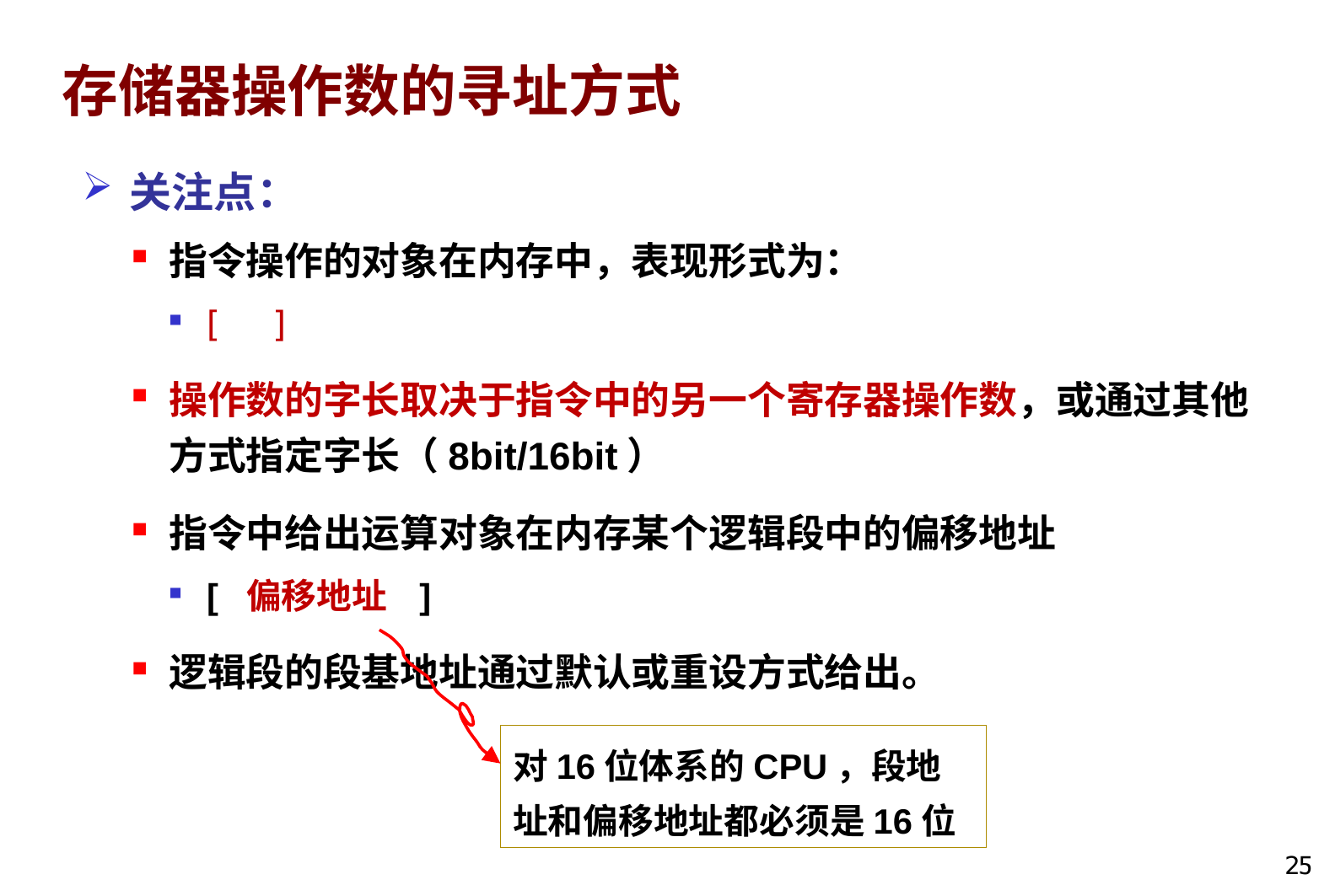

# 存储器操作数的寻址方式
关注点：
指令操作的对象在内存中，表现形式为：
[     ]
操作数的字长取决于指令中的另一个寄存器操作数，或通过其他方式指定字长（8bit/16bit）
指令中给出运算对象在内存某个逻辑段中的偏移地址
[  偏移地址   ]
逻辑段的段基地址通过默认或重设方式给出。

对16位体系的CPU，段地址和偏移地址都必须是16位
25